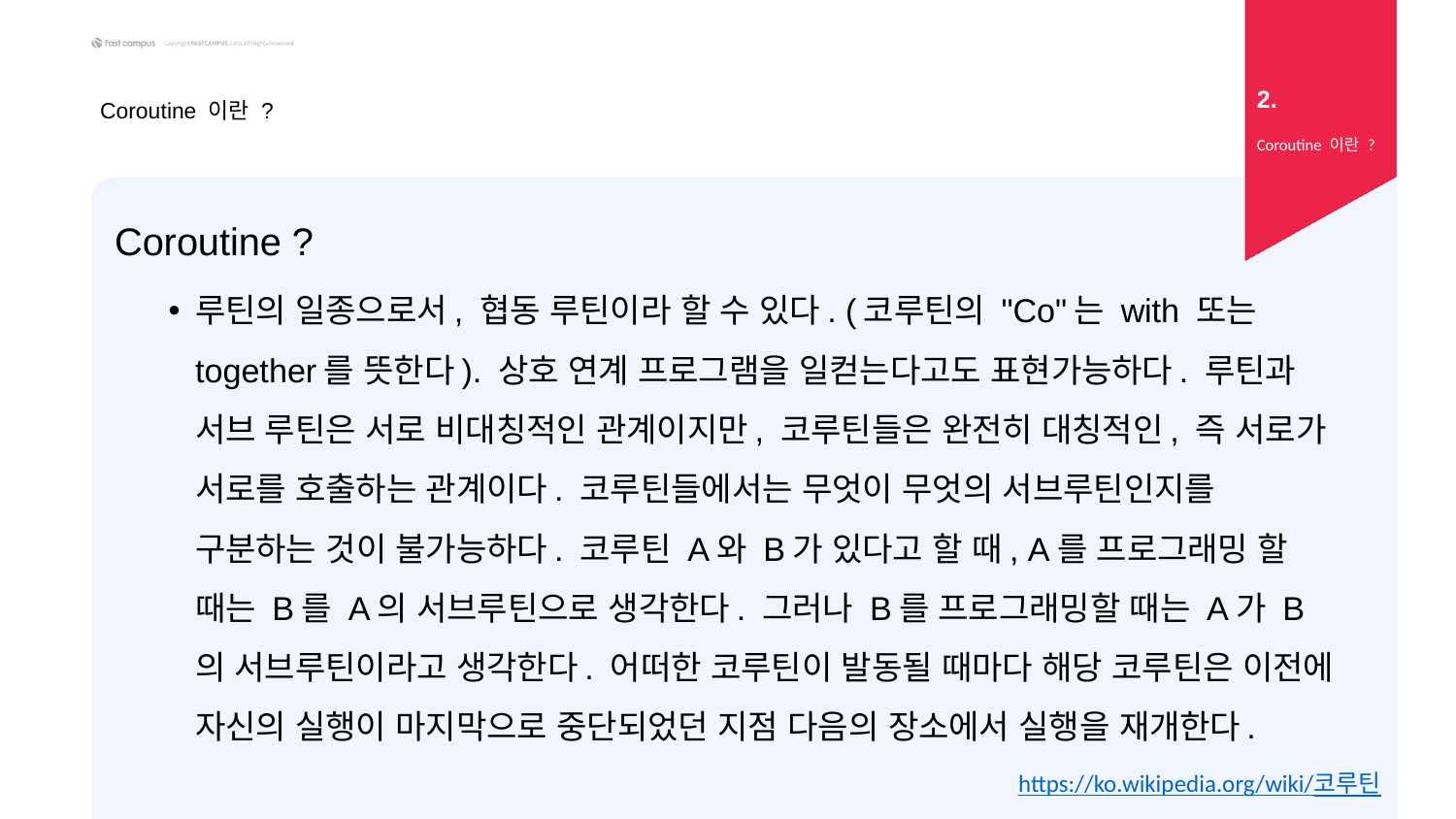

2.
# Coroutine 이란 ?
Coroutine 이란 ?
Coroutine ?
루틴의 일종으로서, 협동 루틴이라 할 수 있다. (코루틴의 "Co"는 with 또는 together를 뜻한다). 상호 연계 프로그램을 일컫는다고도 표현가능하다. 루틴과 서브 루틴은 서로 비대칭적인 관계이지만, 코루틴들은 완전히 대칭적인, 즉 서로가 서로를 호출하는 관계이다. 코루틴들에서는 무엇이 무엇의 서브루틴인지를 구분하는 것이 불가능하다. 코루틴 A와 B가 있다고 할 때, A를 프로그래밍 할 때는 B를 A의 서브루틴으로 생각한다. 그러나 B를 프로그래밍할 때는 A가 B의 서브루틴이라고 생각한다. 어떠한 코루틴이 발동될 때마다 해당 코루틴은 이전에 자신의 실행이 마지막으로 중단되었던 지점 다음의 장소에서 실행을 재개한다.
https://ko.wikipedia.org/wiki/코루틴